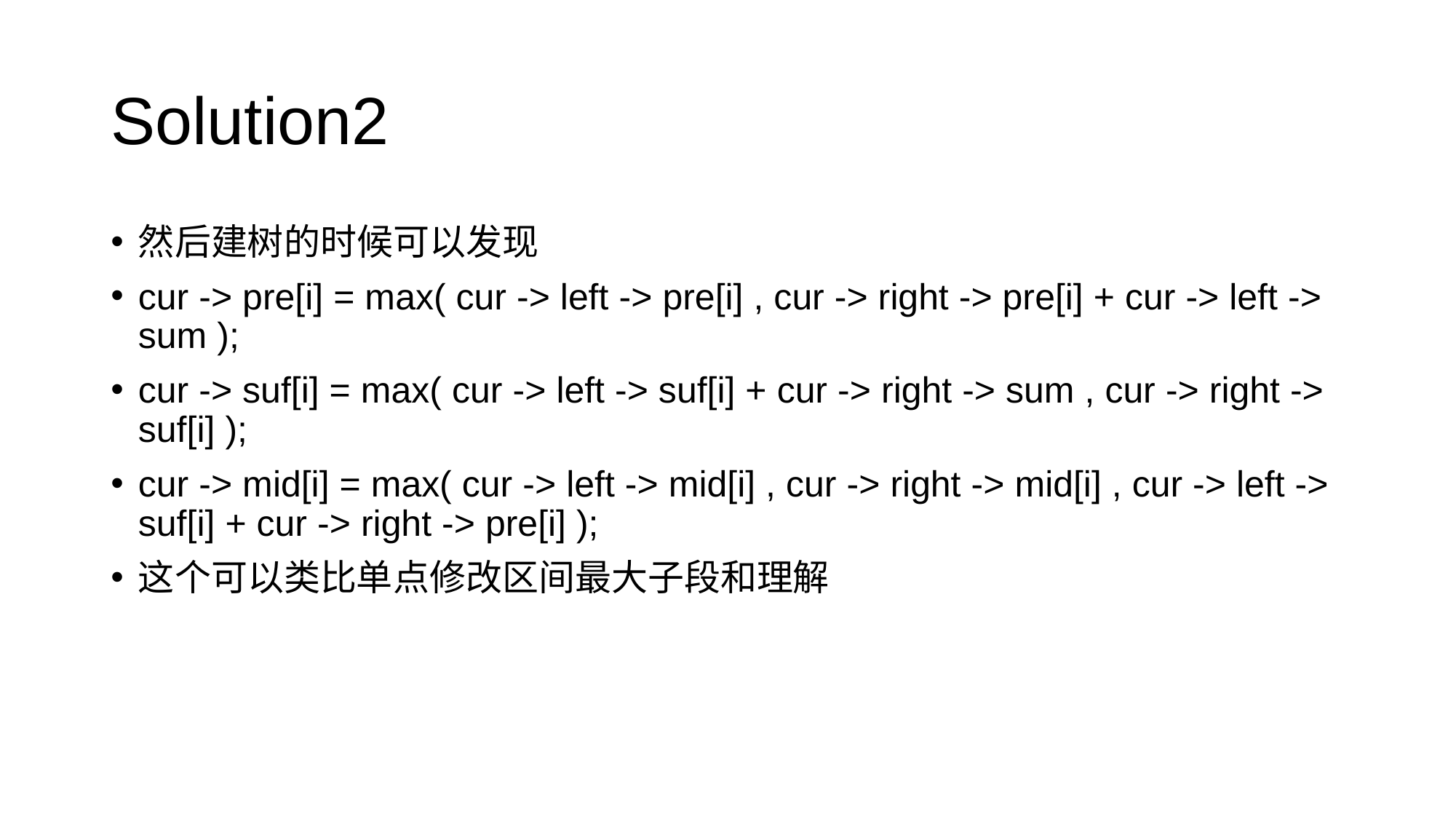

# Solution2
然后建树的时候可以发现
cur -> pre[i] = max( cur -> left -> pre[i] , cur -> right -> pre[i] + cur -> left -> sum );
cur -> suf[i] = max( cur -> left -> suf[i] + cur -> right -> sum , cur -> right -> suf[i] );
cur -> mid[i] = max( cur -> left -> mid[i] , cur -> right -> mid[i] , cur -> left -> suf[i] + cur -> right -> pre[i] );
这个可以类比单点修改区间最大子段和理解